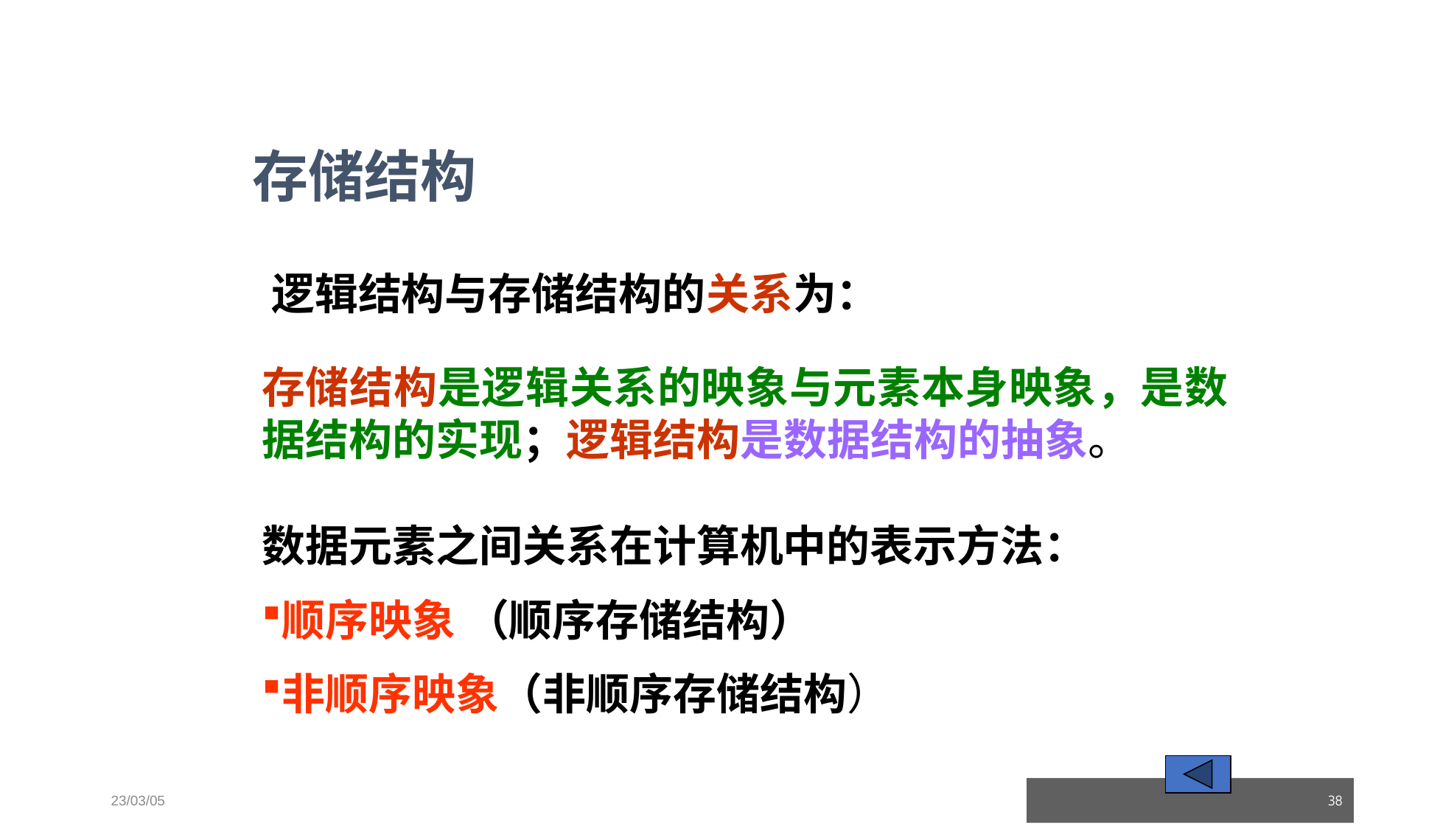

存储结构
逻辑结构与存储结构的关系为：
存储结构是逻辑关系的映象与元素本身映象，是数据结构的实现；逻辑结构是数据结构的抽象。
数据元素之间关系在计算机中的表示方法：
顺序映象 （顺序存储结构）
非顺序映象（非顺序存储结构）

23/03/05
38